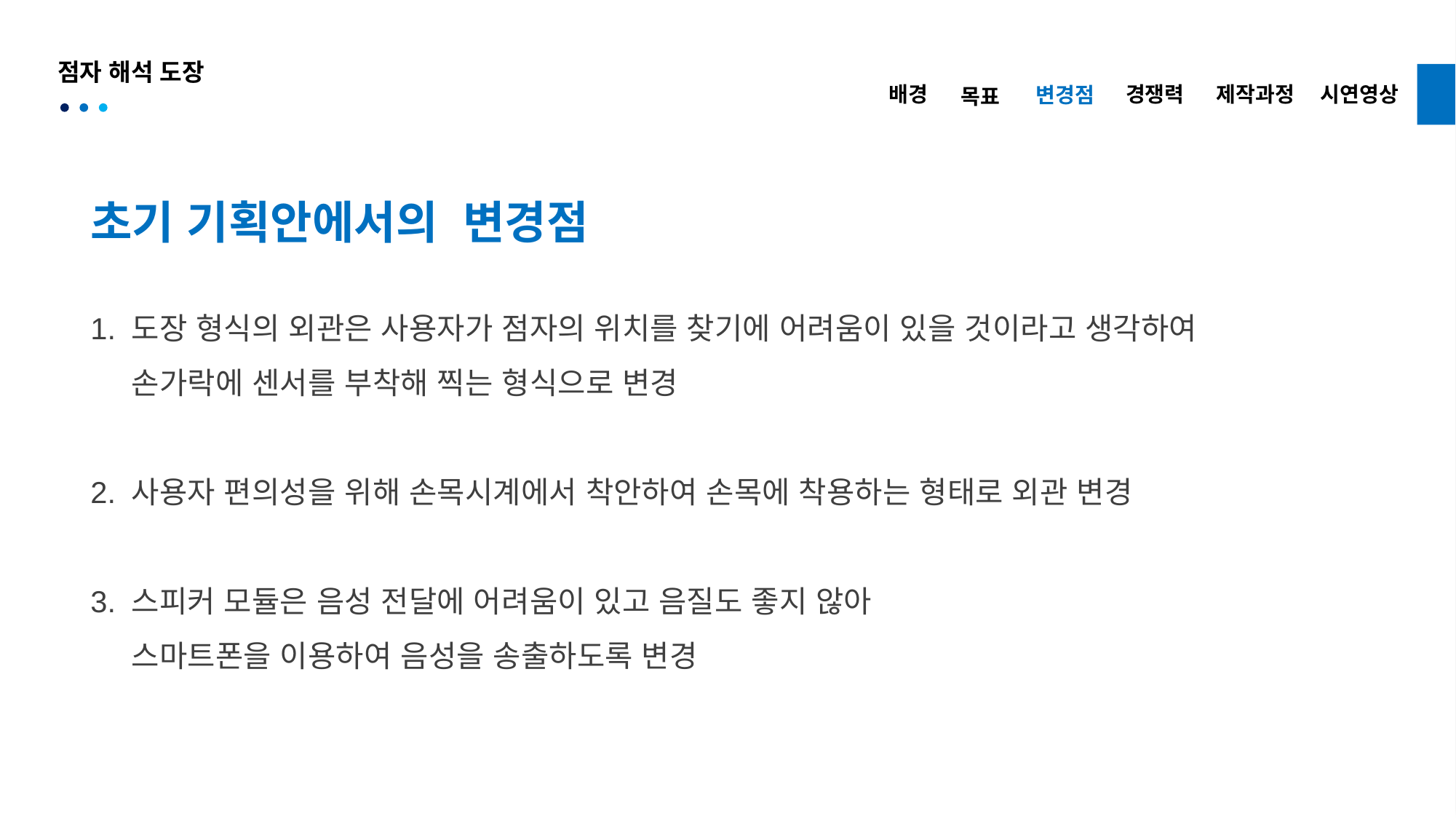

경쟁력
제작과정
시연영상
배경
변경점
목표

초기 기획안에서의  변경점
도장 형식의 외관은 사용자가 점자의 위치를 찾기에 어려움이 있을 것이라고 생각하여
손가락에 센서를 부착해 찍는 형식으로 변경

사용자 편의성을 위해 손목시계에서 착안하여 손목에 착용하는 형태로 외관 변경

스피커 모듈은 음성 전달에 어려움이 있고 음질도 좋지 않아
스마트폰을 이용하여 음성을 송출하도록 변경